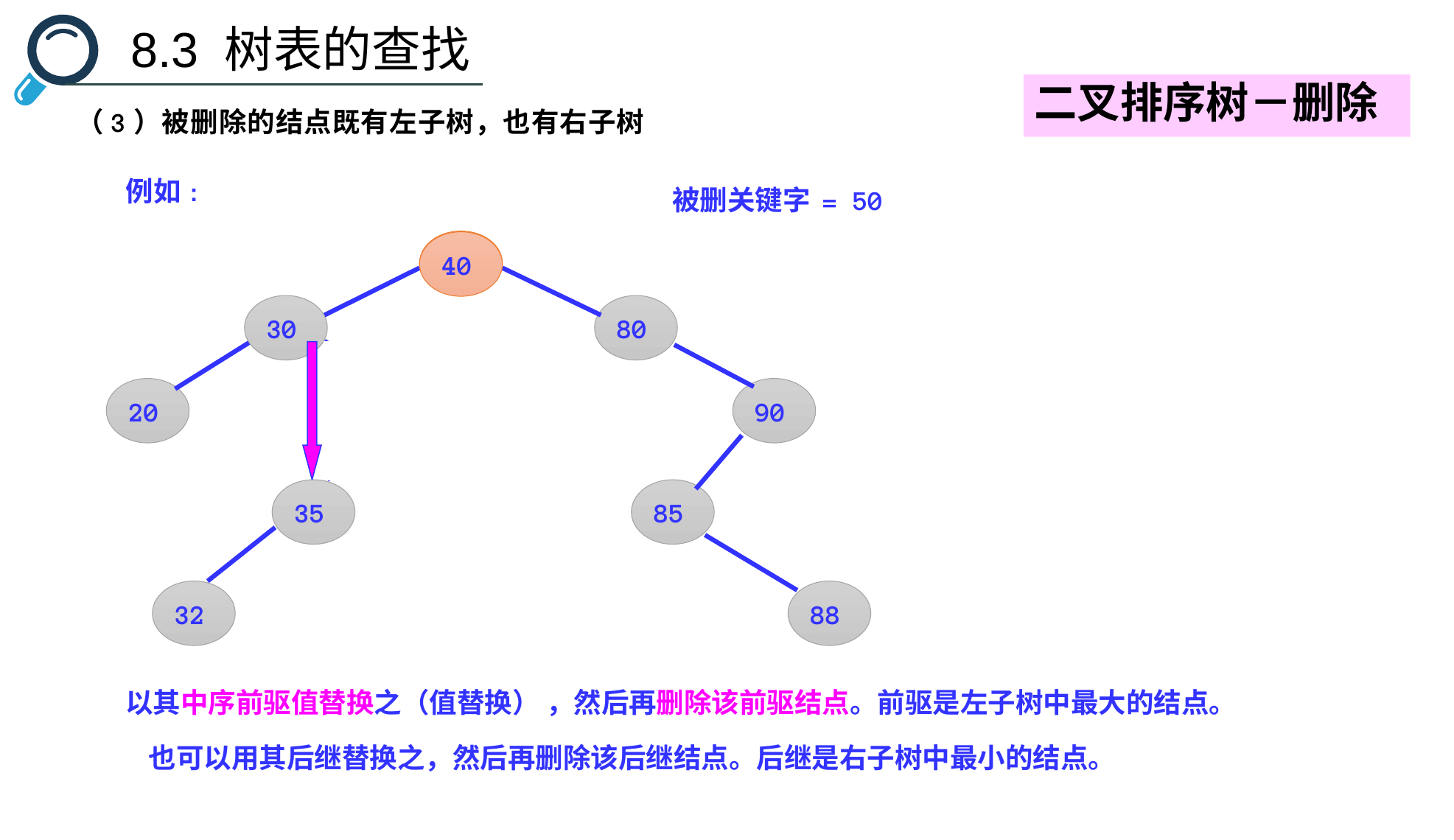

8.3 树表的查找
二叉排序树－删除
（3）被删除的结点既有左子树，也有右子树
例如:
被删关键字 = 50
50
40

30
80

20
40
40
90

35
85

32
88
    以其中序前驱值替换之（值替换） ，然后再删除该前驱结点。前驱是左子树中最大的结点。
　　也可以用其后继替换之，然后再删除该后继结点。后继是右子树中最小的结点。